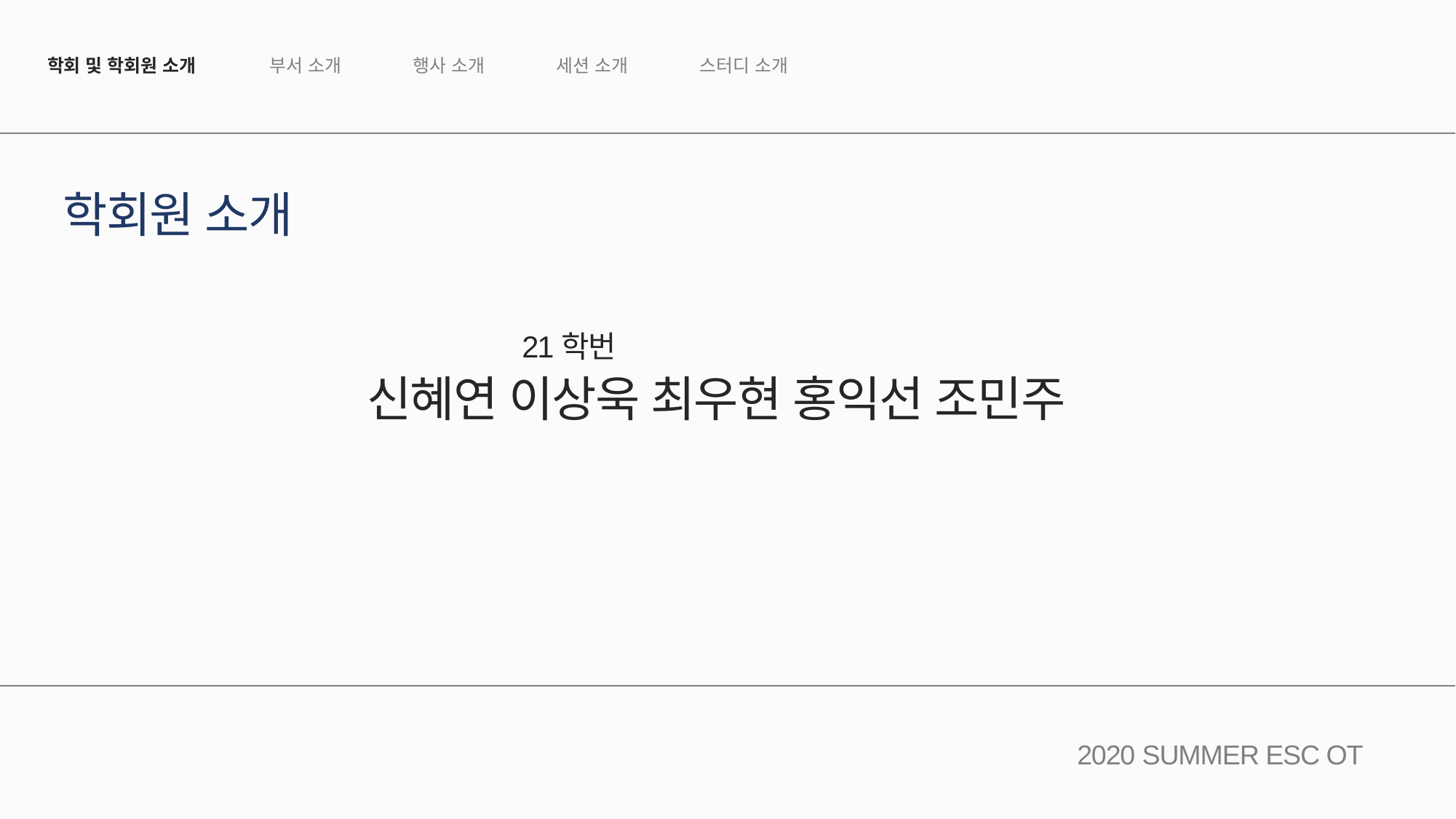

행사 소개
세션 소개
스터디 소개
부서 소개
학회 및 학회원 소개
학회원 소개
21학번
신혜연 이상욱 최우현 홍익선 조민주
2020 SUMMER ESC OT